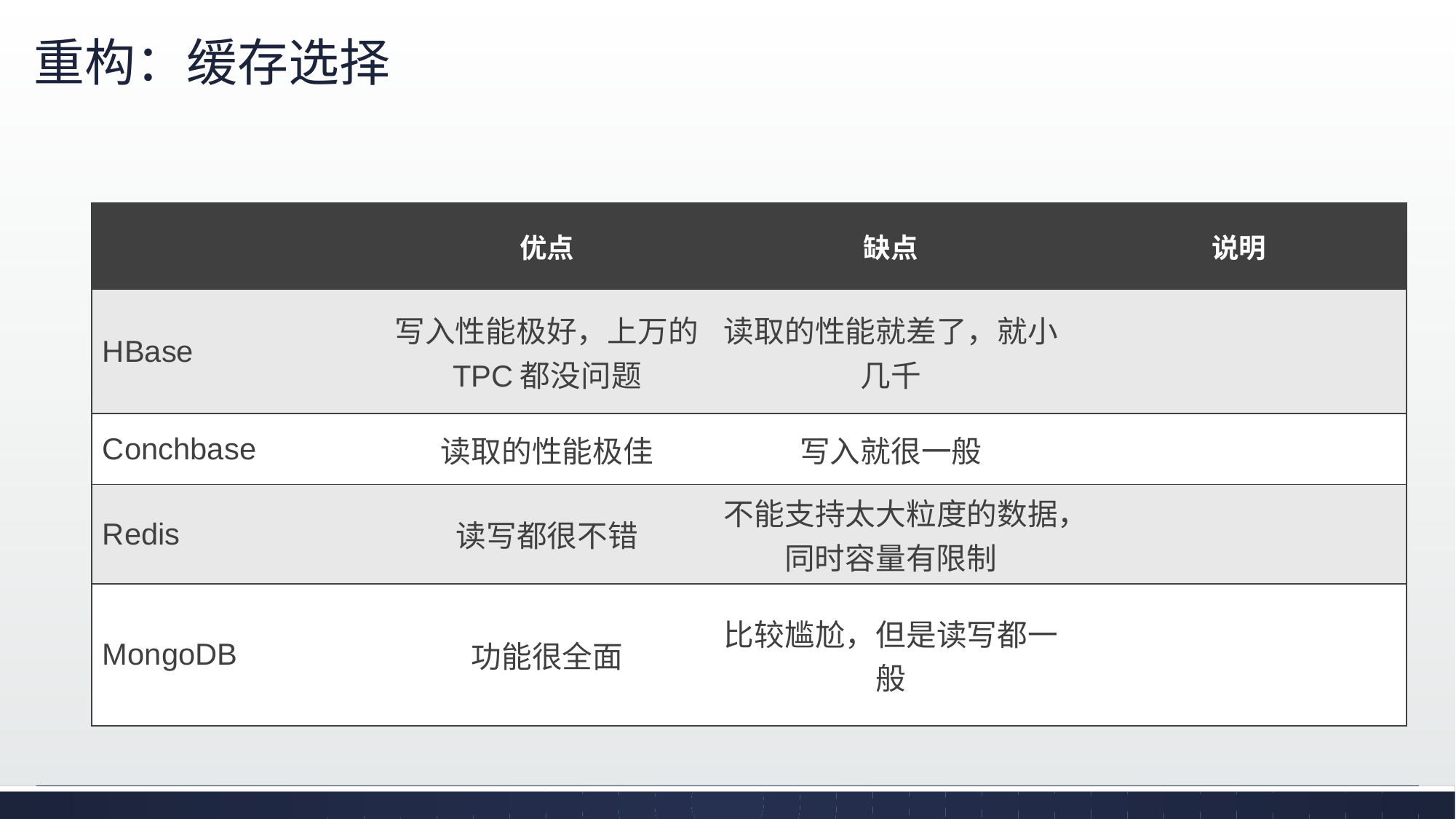

重构：缓存选择
|  | 优点 | 缺点 | 说明 |
| --- | --- | --- | --- |
| HBase | 写入性能极好，上万的TPC都没问题 | 读取的性能就差了，就小几千 |  |
| Conchbase | 读取的性能极佳 | 写入就很一般 |  |
| Redis | 读写都很不错 | 不能支持太大粒度的数据，同时容量有限制 |  |
| MongoDB | 功能很全面 | 比较尴尬，但是读写都一般 |  |